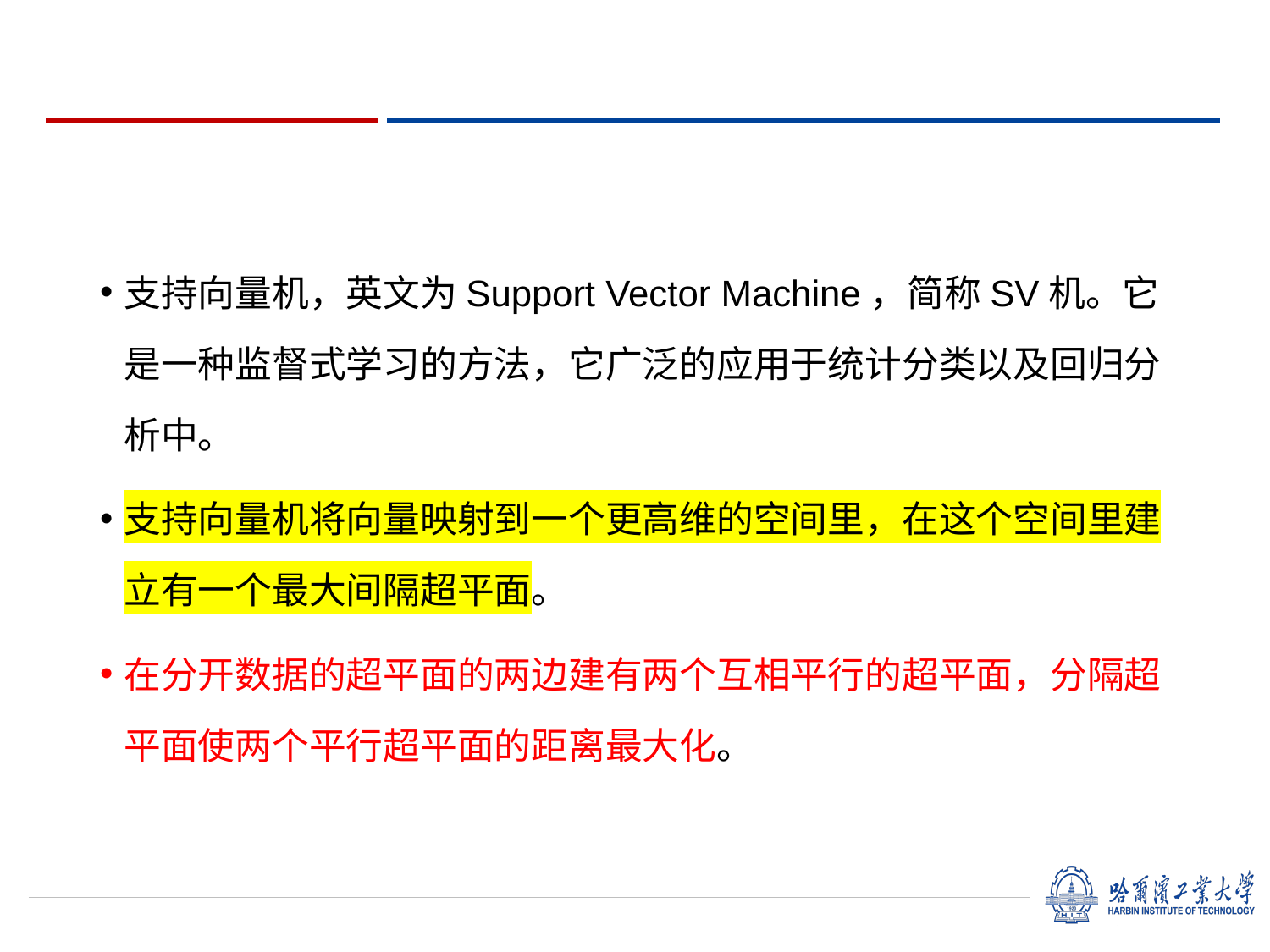

支持向量机，英文为Support Vector Machine，简称SV机。它是一种监督式学习的方法，它广泛的应用于统计分类以及回归分析中。
支持向量机将向量映射到一个更高维的空间里，在这个空间里建立有一个最大间隔超平面。
在分开数据的超平面的两边建有两个互相平行的超平面，分隔超平面使两个平行超平面的距离最大化。